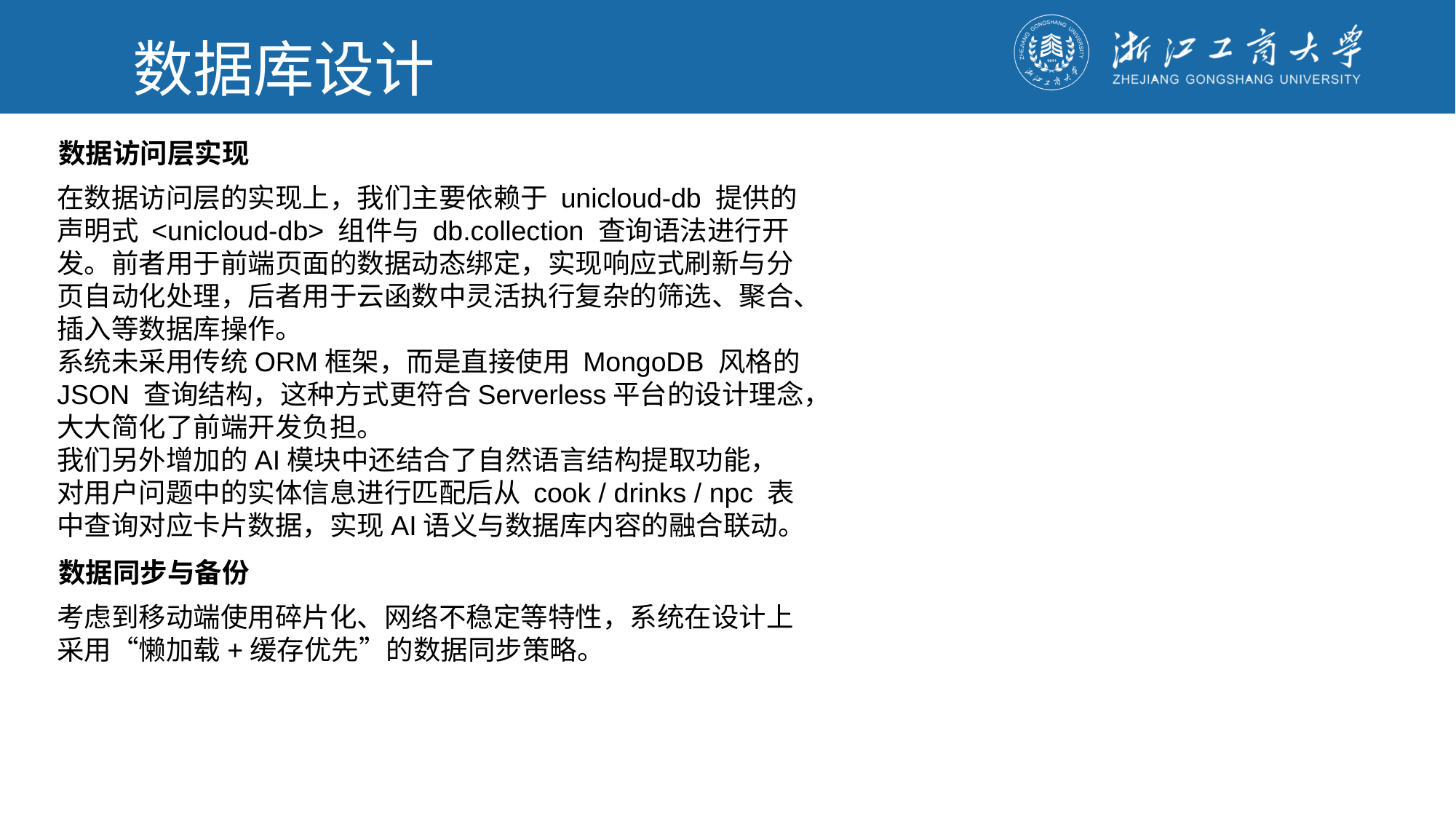

数据库设计
数据访问层实现
在数据访问层的实现上，我们主要依赖于 unicloud-db 提供的声明式 <unicloud-db> 组件与 db.collection 查询语法进行开发。前者用于前端页面的数据动态绑定，实现响应式刷新与分页自动化处理，后者用于云函数中灵活执行复杂的筛选、聚合、插入等数据库操作。
系统未采用传统ORM框架，而是直接使用 MongoDB 风格的 JSON 查询结构，这种方式更符合Serverless平台的设计理念，大大简化了前端开发负担。
我们另外增加的AI模块中还结合了自然语言结构提取功能，对用户问题中的实体信息进行匹配后从 cook / drinks / npc 表中查询对应卡片数据，实现AI语义与数据库内容的融合联动。
数据同步与备份
考虑到移动端使用碎片化、网络不稳定等特性，系统在设计上采用“懒加载+缓存优先”的数据同步策略。